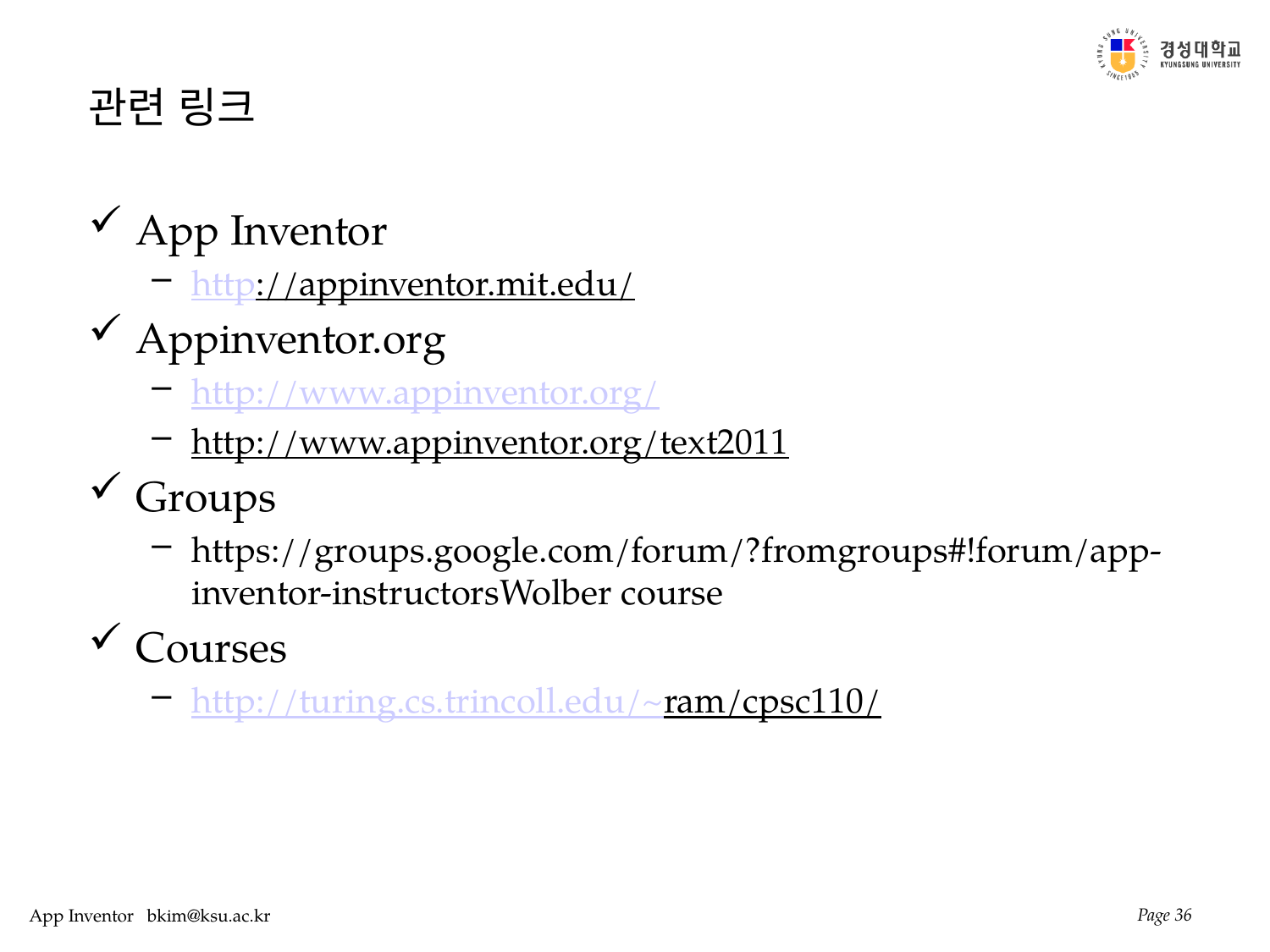

# 관련 링크
App Inventor
http://appinventor.mit.edu/
Appinventor.org
http://www.appinventor.org/
http://www.appinventor.org/text2011
Groups
https://groups.google.com/forum/?fromgroups#!forum/app-inventor-instructorsWolber course
Courses
http://turing.cs.trincoll.edu/~ram/cpsc110/
Page 36